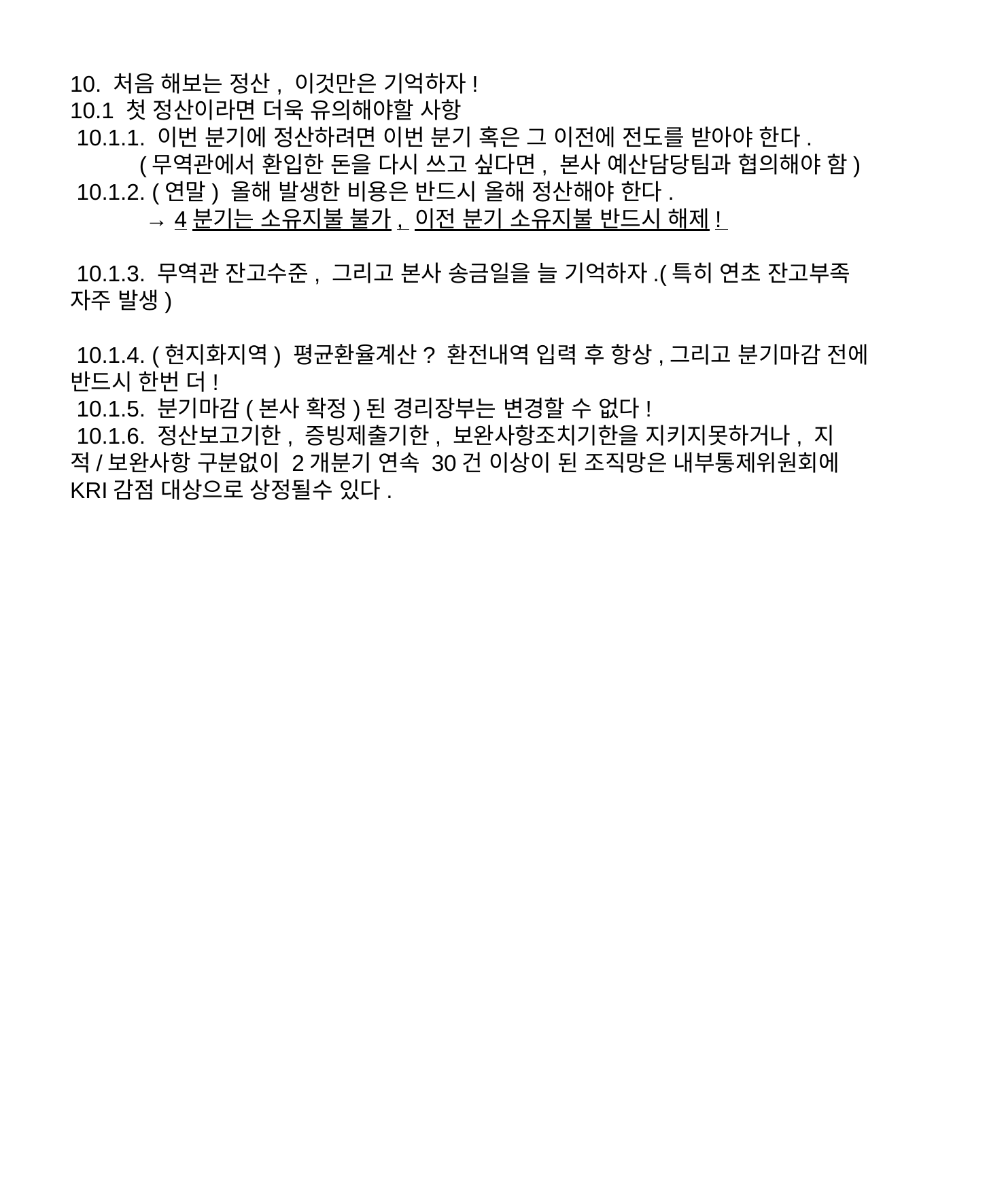

10. 처음 해보는 정산, 이것만은 기억하자!
10.1 첫 정산이라면 더욱 유의해야할 사항
 10.1.1. 이번 분기에 정산하려면 이번 분기 혹은 그 이전에 전도를 받아야 한다.
           (무역관에서 환입한 돈을 다시 쓰고 싶다면, 본사 예산담당팀과 협의해야 함)
 10.1.2. (연말) 올해 발생한 비용은 반드시 올해 정산해야 한다.
            → 4분기는 소유지불 불가, 이전 분기 소유지불 반드시 해제!

 10.1.3. 무역관 잔고수준, 그리고 본사 송금일을 늘 기억하자.(특히 연초 잔고부족 자주 발생)

 10.1.4. (현지화지역) 평균환율계산? 환전내역 입력 후 항상,그리고 분기마감 전에 반드시 한번 더!
 10.1.5. 분기마감(본사 확정)된 경리장부는 변경할 수 없다!
 10.1.6. 정산보고기한, 증빙제출기한, 보완사항조치기한을 지키지못하거나, 지적/보완사항 구분없이 2개분기 연속 30건 이상이 된 조직망은 내부통제위원회에 KRI감점 대상으로 상정될수 있다.